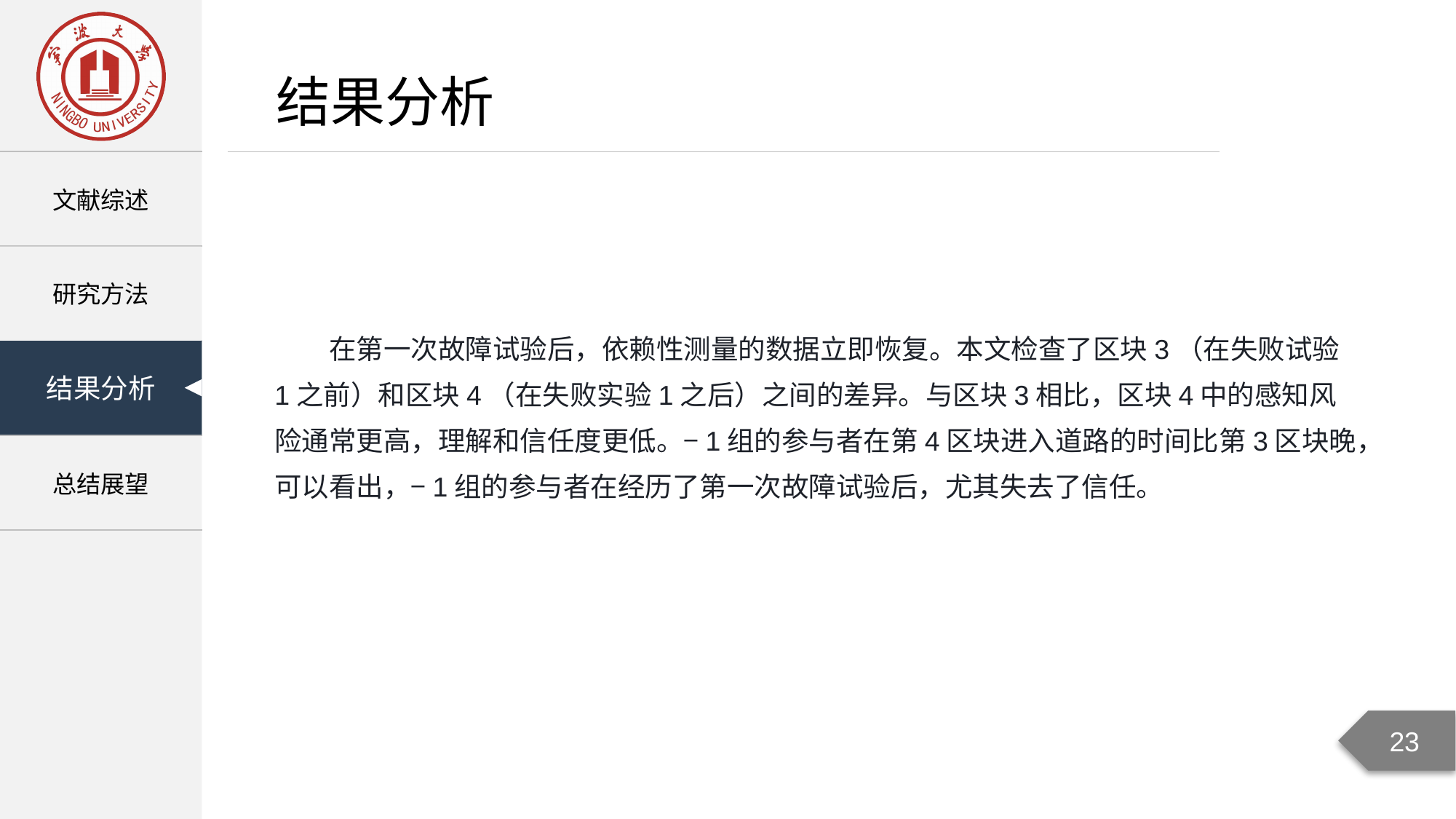

结果分析
在第一次故障试验后，依赖性测量的数据立即恢复。本文检查了区块3（在失败试验1之前）和区块4（在失败实验1之后）之间的差异。与区块3相比，区块4中的感知风险通常更高，理解和信任度更低。−1组的参与者在第4区块进入道路的时间比第3区块晚，可以看出，−1组的参与者在经历了第一次故障试验后，尤其失去了信任。